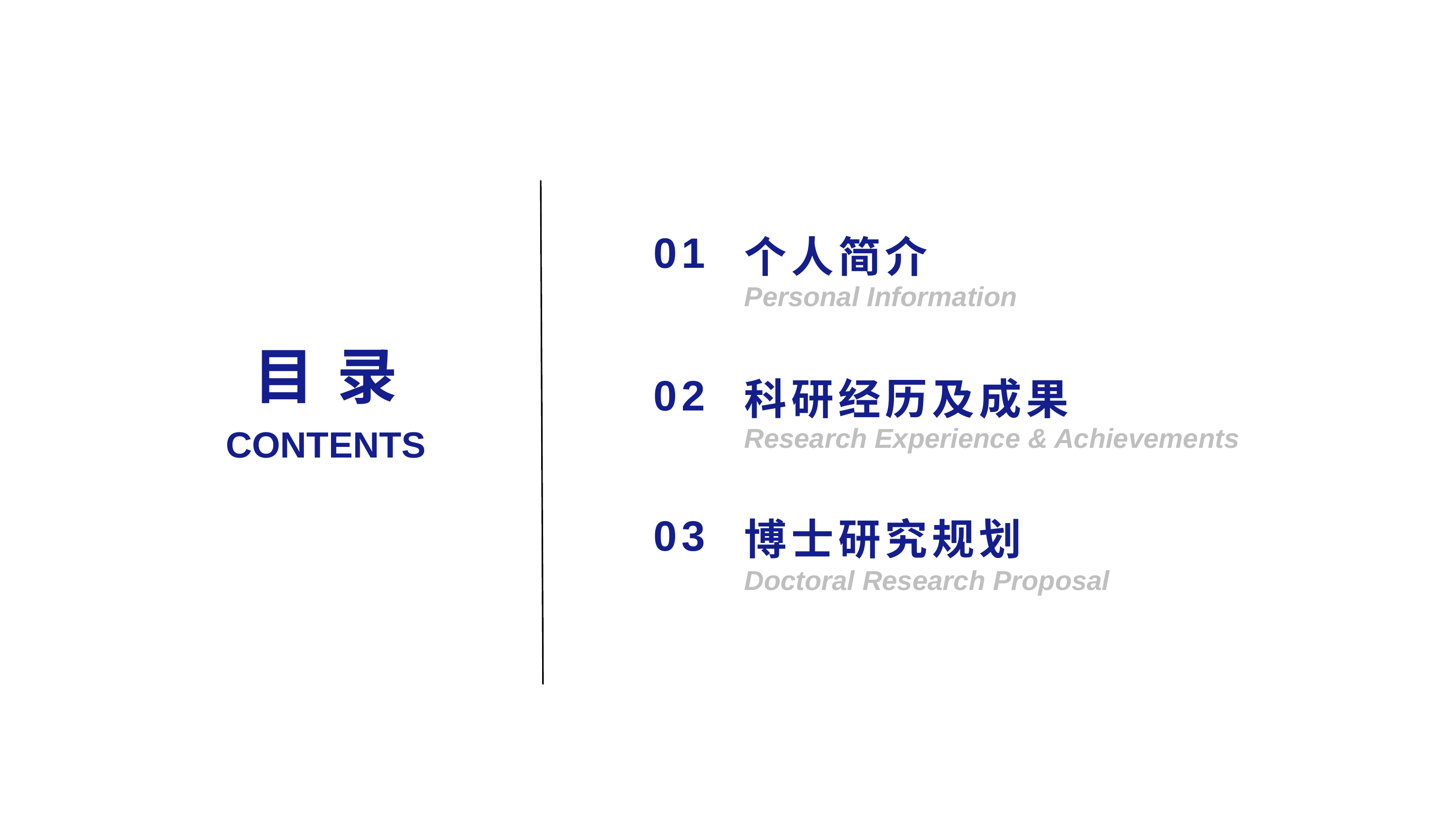

01

个人简介

Personal Information

目 录

02

科研经历及成果

Research Experience & Achievements

CONTENTS

03

博士研究规划

Doctoral Research Proposal